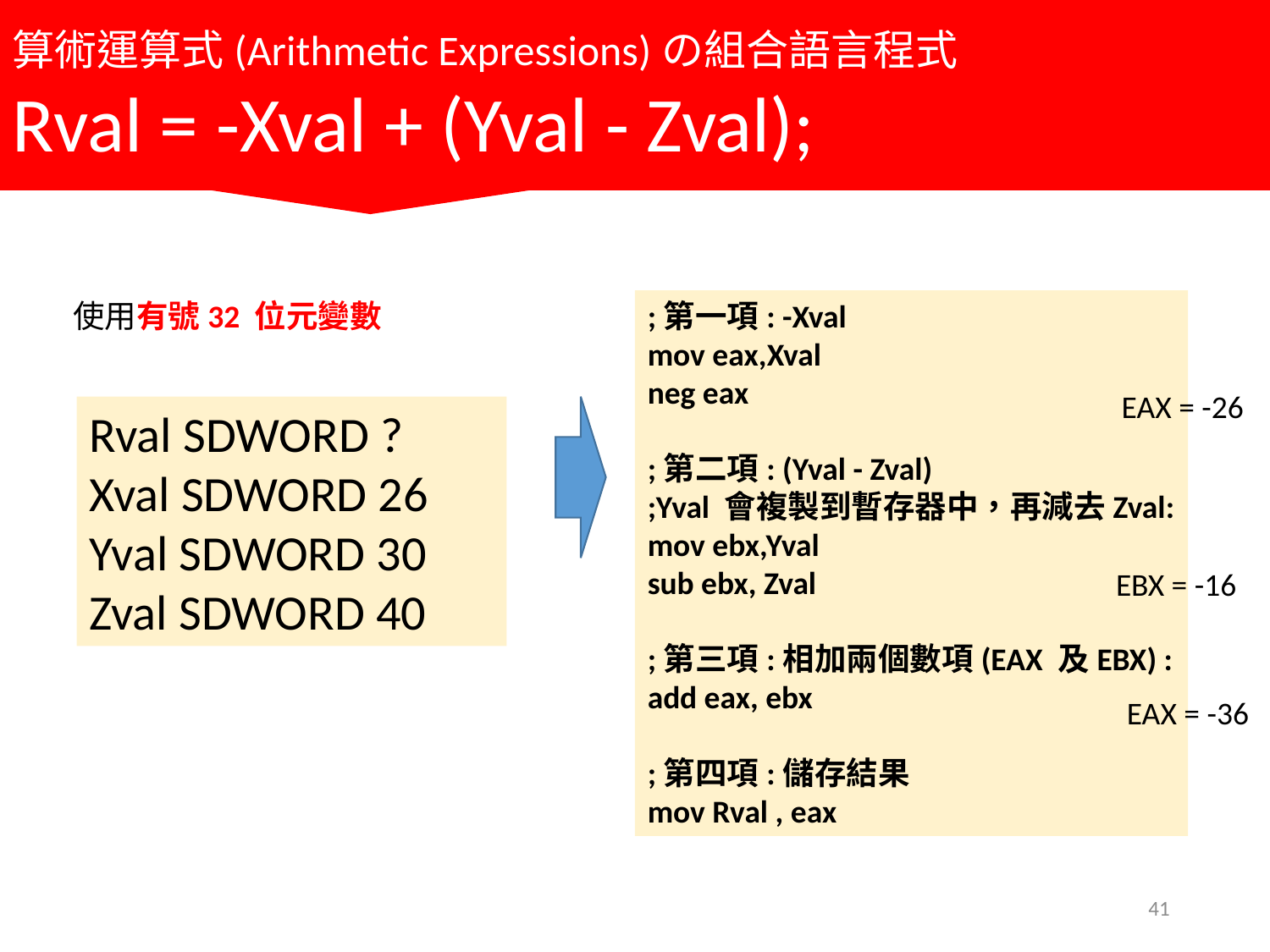

算術運算式(Arithmetic Expressions)の組合語言程式
Rval = -Xval + (Yval - Zval);
使用有號32 位元變數
;第一項: -Xval
mov eax,Xval
neg eax

;第二項: (Yval - Zval)
;Yval 會複製到暫存器中，再減去Zval:
mov ebx,Yval
sub ebx, Zval

;第三項:相加兩個數項(EAX 及EBX) :
add eax, ebx

;第四項:儲存結果
mov Rval , eax
EAX = -26
Rval SDWORD ?
Xval SDWORD 26
Yval SDWORD 30
Zval SDWORD 40

EBX = -16
EAX = -36
41